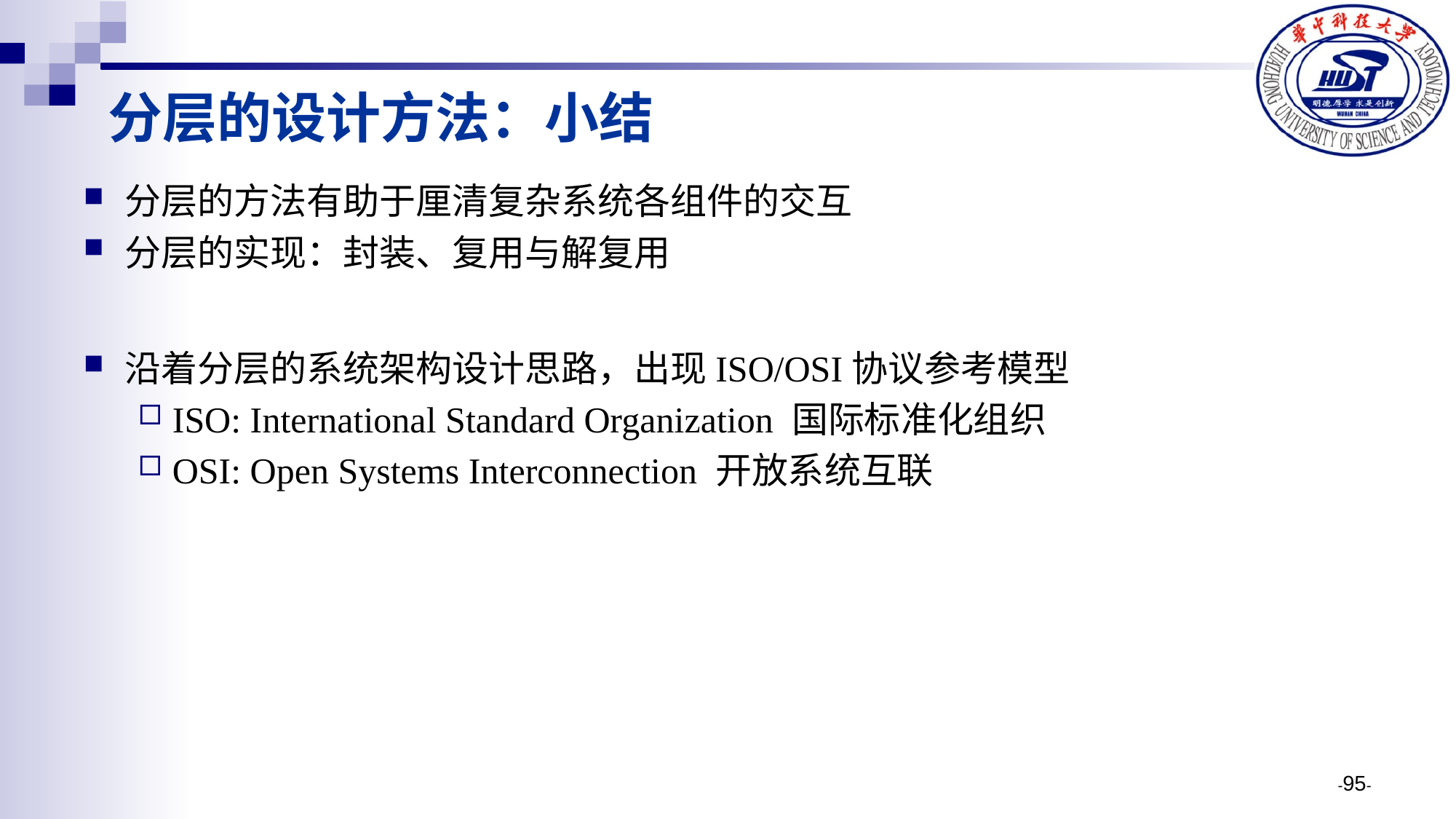

# 分层的设计方法：小结
分层的方法有助于厘清复杂系统各组件的交互
分层的实现：封装、复用与解复用

沿着分层的系统架构设计思路，出现ISO/OSI协议参考模型
ISO: International Standard Organization 国际标准化组织
OSI: Open Systems Interconnection 开放系统互联

-95-